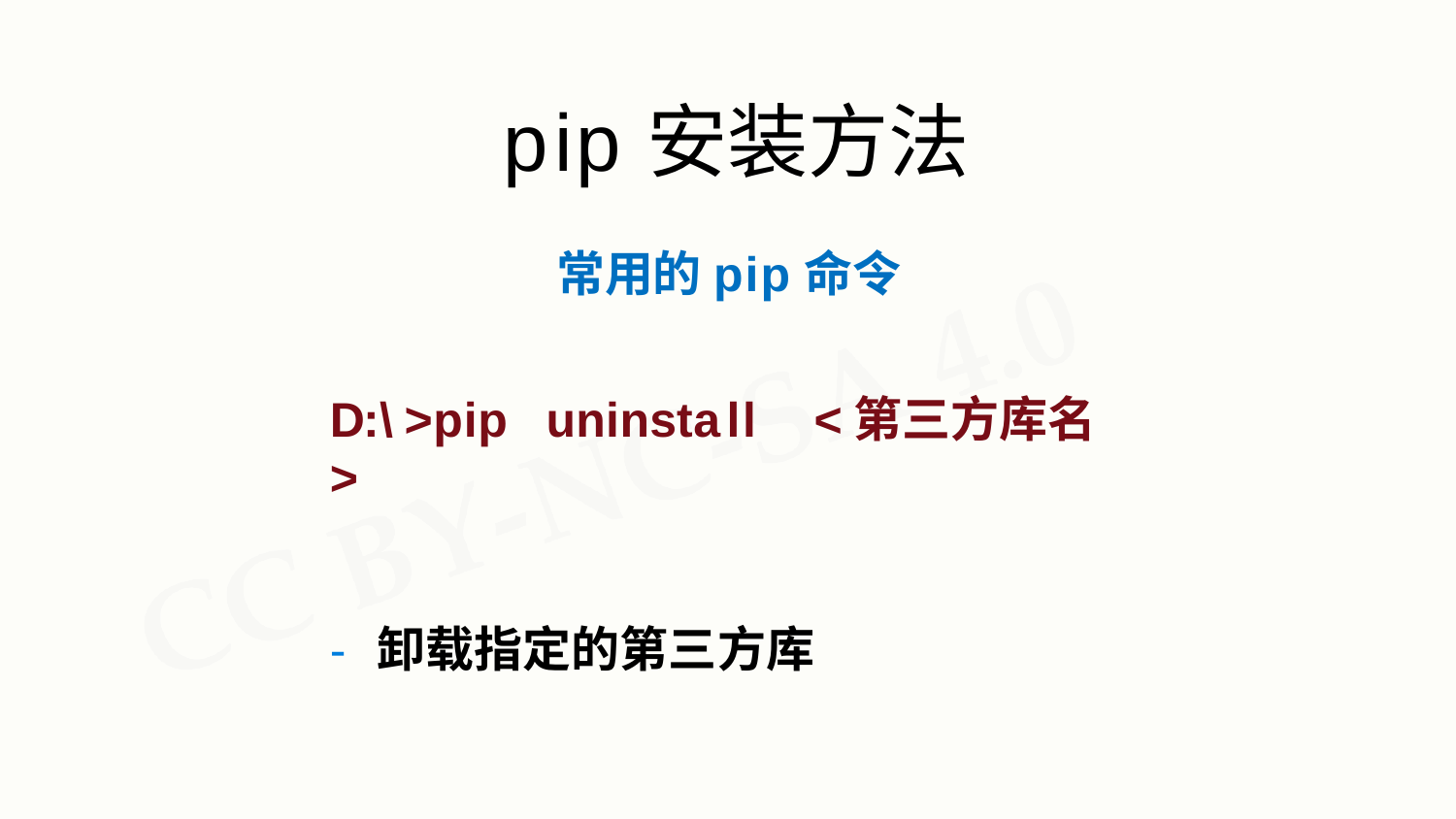

# pip安装方法
常用的pip命令

D:\>pip	uninstall	<第三方库名>

- 卸载指定的第三方库